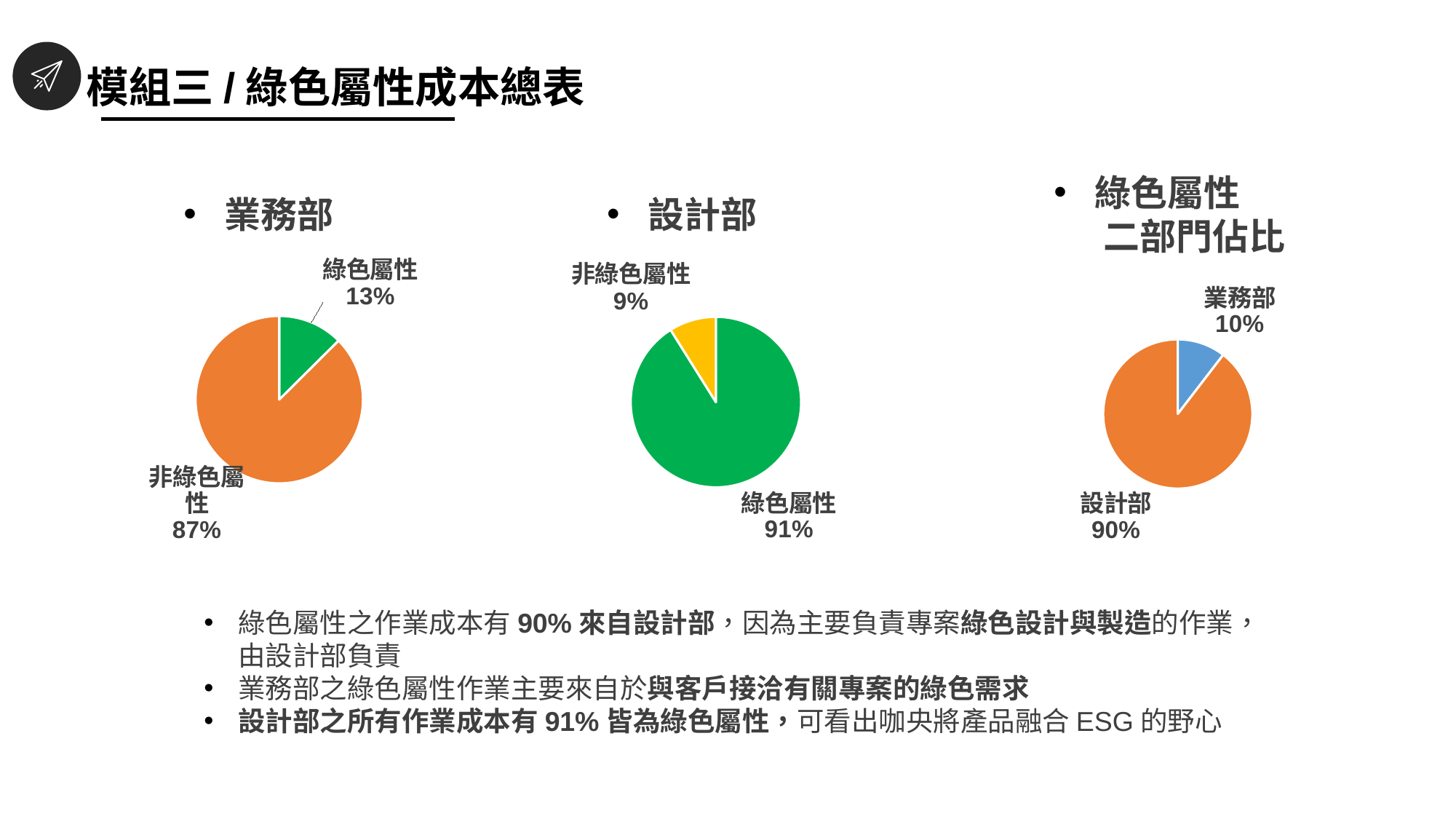

模組三/綠色屬性成本總表

綠色屬性
    二部門佔比
業務部
設計部

### Chart

| Category |  |
|---|---|
| 綠色屬性 | 113945.011153 |
| 非綠色屬性 | 11157.820082999984 |

### Chart

| Category |  |
|---|---|
| 綠色屬性 | 13286.929651 |
| 非綠色屬性 | 92488.23909300001 |

### Chart

| Category |  |
|---|---|
| 業務部 | 13286.929651 |
| 設計部 | 113945.011153 |
綠色屬性之作業成本有90%來自設計部，因為主要負責專案綠色設計與製造的作業，由設計部負責
業務部之綠色屬性作業主要來自於與客戶接洽有關專案的綠色需求
設計部之所有作業成本有91%皆為綠色屬性，可看出咖央將產品融合ESG的野心